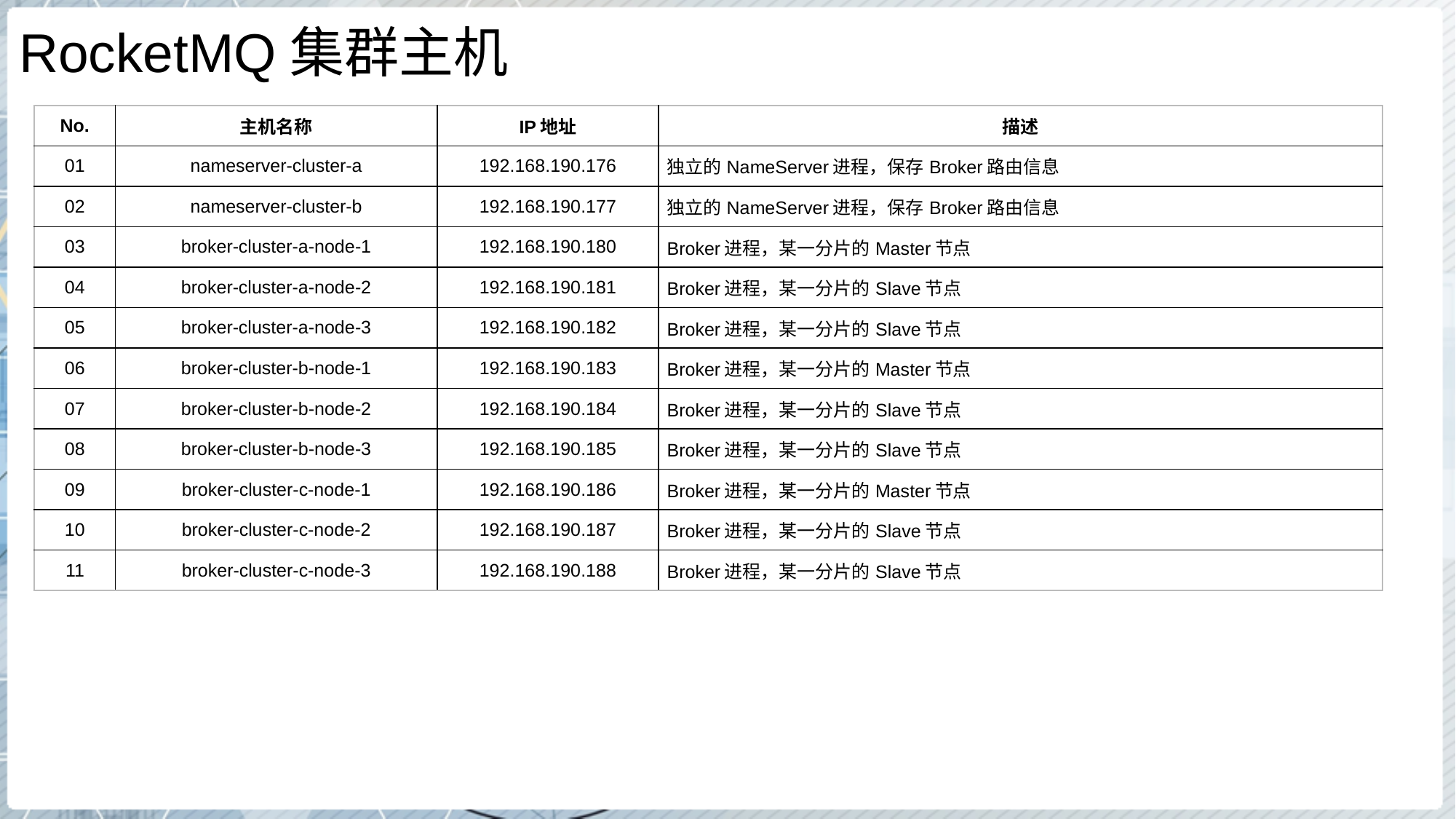

# RocketMQ集群主机
| No. | 主机名称 | IP地址 | 描述 |
| --- | --- | --- | --- |
| 01 | nameserver-cluster-a | 192.168.190.176 | 独立的NameServer进程，保存Broker路由信息 |
| 02 | nameserver-cluster-b | 192.168.190.177 | 独立的NameServer进程，保存Broker路由信息 |
| 03 | broker-cluster-a-node-1 | 192.168.190.180 | Broker进程，某一分片的Master节点 |
| 04 | broker-cluster-a-node-2 | 192.168.190.181 | Broker进程，某一分片的Slave节点 |
| 05 | broker-cluster-a-node-3 | 192.168.190.182 | Broker进程，某一分片的Slave节点 |
| 06 | broker-cluster-b-node-1 | 192.168.190.183 | Broker进程，某一分片的Master节点 |
| 07 | broker-cluster-b-node-2 | 192.168.190.184 | Broker进程，某一分片的Slave节点 |
| 08 | broker-cluster-b-node-3 | 192.168.190.185 | Broker进程，某一分片的Slave节点 |
| 09 | broker-cluster-c-node-1 | 192.168.190.186 | Broker进程，某一分片的Master节点 |
| 10 | broker-cluster-c-node-2 | 192.168.190.187 | Broker进程，某一分片的Slave节点 |
| 11 | broker-cluster-c-node-3 | 192.168.190.188 | Broker进程，某一分片的Slave节点 |